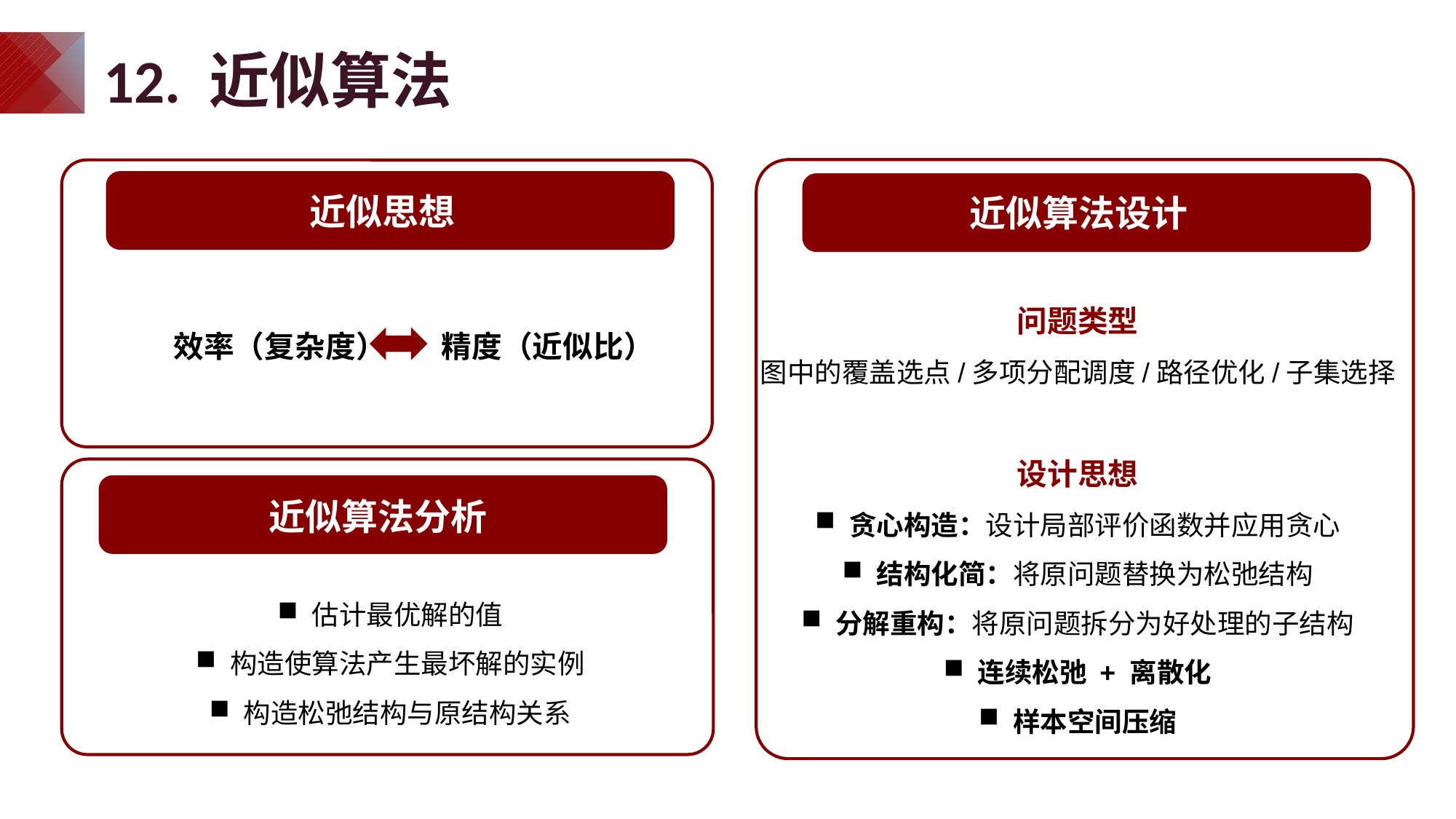

# 12. 近似算法

近似思想
近似算法设计
问题类型
图中的覆盖选点/多项分配调度/路径优化/子集选择

设计思想
贪心构造：设计局部评价函数并应用贪心
结构化简：将原问题替换为松弛结构
分解重构：将原问题拆分为好处理的子结构
连续松弛 + 离散化
样本空间压缩
效率（复杂度）        精度（近似比）

近似算法分析
估计最优解的值
构造使算法产生最坏解的实例
构造松弛结构与原结构关系